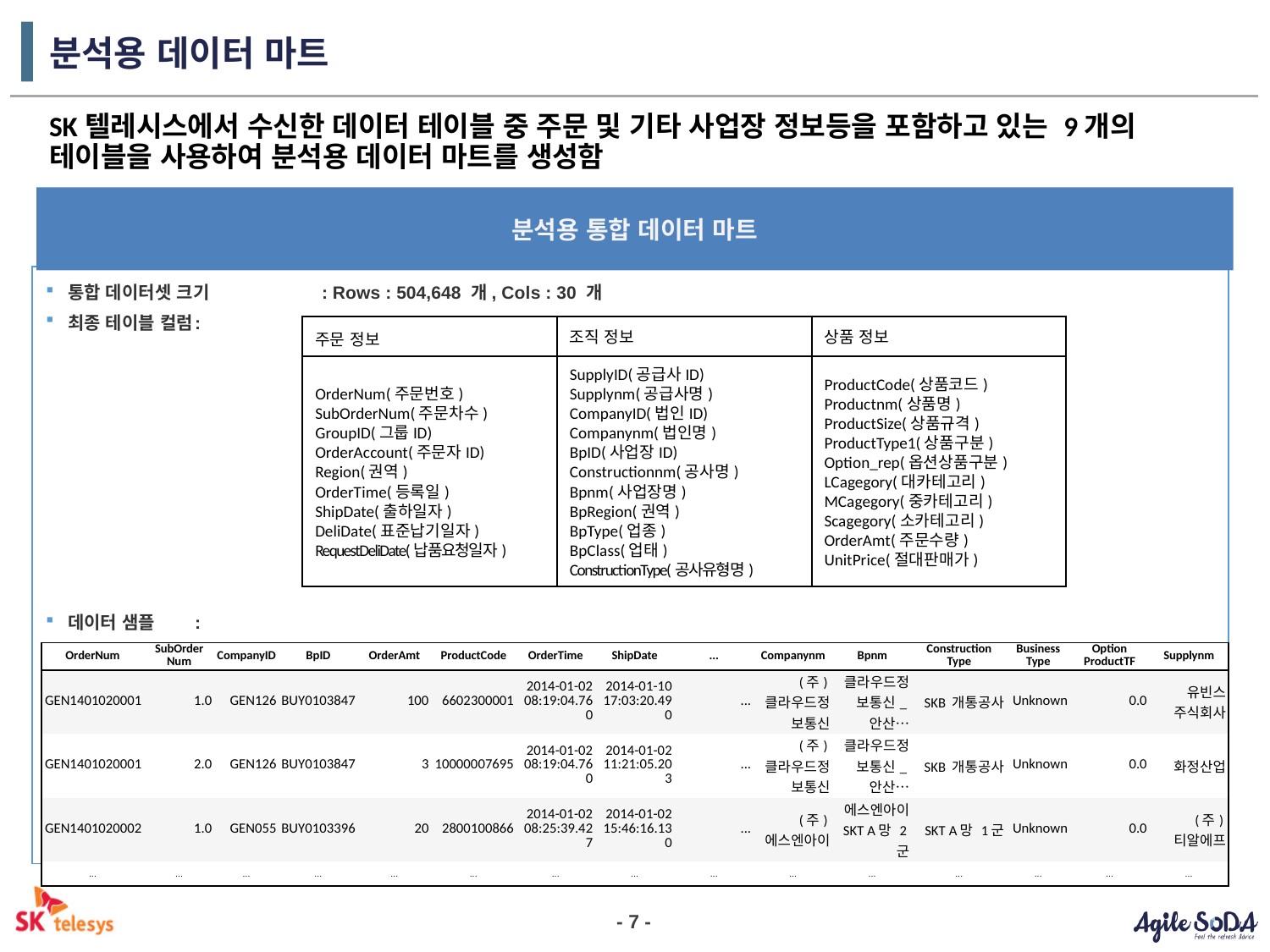

# 분석용 데이터 마트
SK텔레시스에서 수신한 데이터 테이블 중 주문 및 기타 사업장 정보등을 포함하고 있는 9개의 테이블을 사용하여 분석용 데이터 마트를 생성함
분석용 통합 데이터 마트
통합 데이터셋 크기	: Rows : 504,648 개, Cols : 30 개
최종 테이블 컬럼	:

데이터 샘플	:

주문 정보
조직 정보
상품 정보
SupplyID(공급사ID)
Supplynm(공급사명)
CompanyID(법인ID)
Companynm(법인명)
BpID(사업장ID)
Constructionnm(공사명)
Bpnm(사업장명)
BpRegion(권역)
BpType(업종)
BpClass(업태)
ConstructionType(공사유형명)
ProductCode(상품코드)
Productnm(상품명)
ProductSize(상품규격)
ProductType1(상품구분)
Option_rep(옵션상품구분)
LCagegory(대카테고리)
MCagegory(중카테고리)
Scagegory(소카테고리)
OrderAmt(주문수량)
UnitPrice(절대판매가)
OrderNum(주문번호)
SubOrderNum(주문차수)
GroupID(그룹ID)
OrderAccount(주문자ID)
Region(권역)
OrderTime(등록일)
ShipDate(출하일자)
DeliDate(표준납기일자)
RequestDeliDate(납품요청일자)
| OrderNum | SubOrder Num | CompanyID | BpID | OrderAmt | ProductCode | OrderTime | ShipDate | ... | Companynm | Bpnm | Construction Type | Business Type | Option ProductTF | Supplynm |
| --- | --- | --- | --- | --- | --- | --- | --- | --- | --- | --- | --- | --- | --- | --- |
| GEN1401020001 | 1.0 | GEN126 | BUY0103847 | 100 | 6602300001 | 2014-01-02 08:19:04.760 | 2014-01-10 17:03:20.490 | ... | (주)클라우드정보통신 | 클라우드정보통신\_안산… | SKB 개통공사 | Unknown | 0.0 | 유빈스 주식회사 |
| GEN1401020001 | 2.0 | GEN126 | BUY0103847 | 3 | 10000007695 | 2014-01-02 08:19:04.760 | 2014-01-02 11:21:05.203 | ... | (주)클라우드정보통신 | 클라우드정보통신\_안산… | SKB 개통공사 | Unknown | 0.0 | 화정산업 |
| GEN1401020002 | 1.0 | GEN055 | BUY0103396 | 20 | 2800100866 | 2014-01-02 08:25:39.427 | 2014-01-02 15:46:16.130 | ... | (주)에스엔아이 | 에스엔아이 SKT A망 2군 | SKT A망 1군 | Unknown | 0.0 | (주)티알에프 |
| ... | ... | ... | ... | ... | ... | ... | ... | ... | ... | ... | ... | ... | ... | ... |